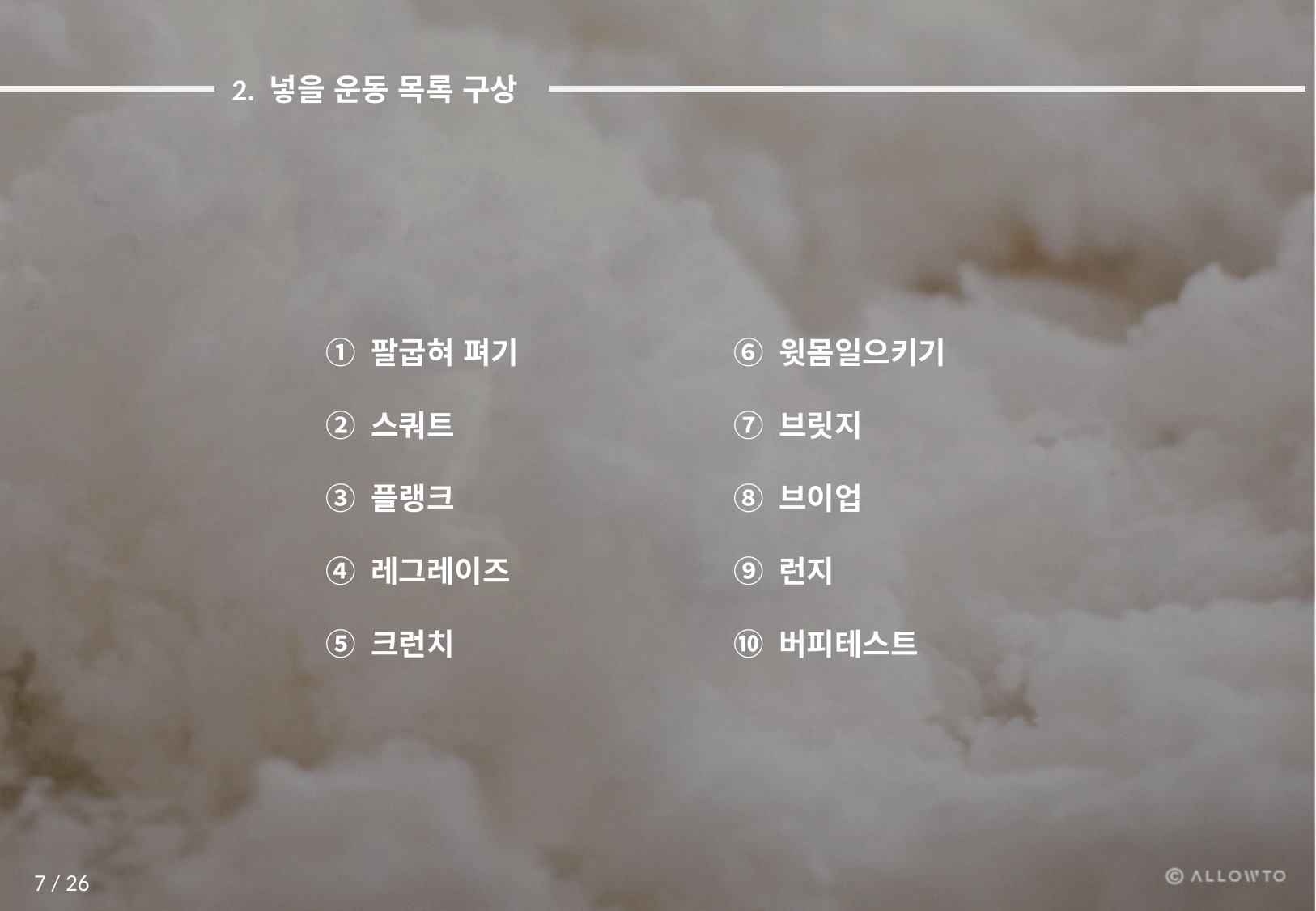

2. 넣을 운동 목록 구상
팔굽혀 펴기

스쿼트

플랭크

레그레이즈

크런치

윗몸일으키기

브릿지

브이업

런지

버피테스트

7 / 26